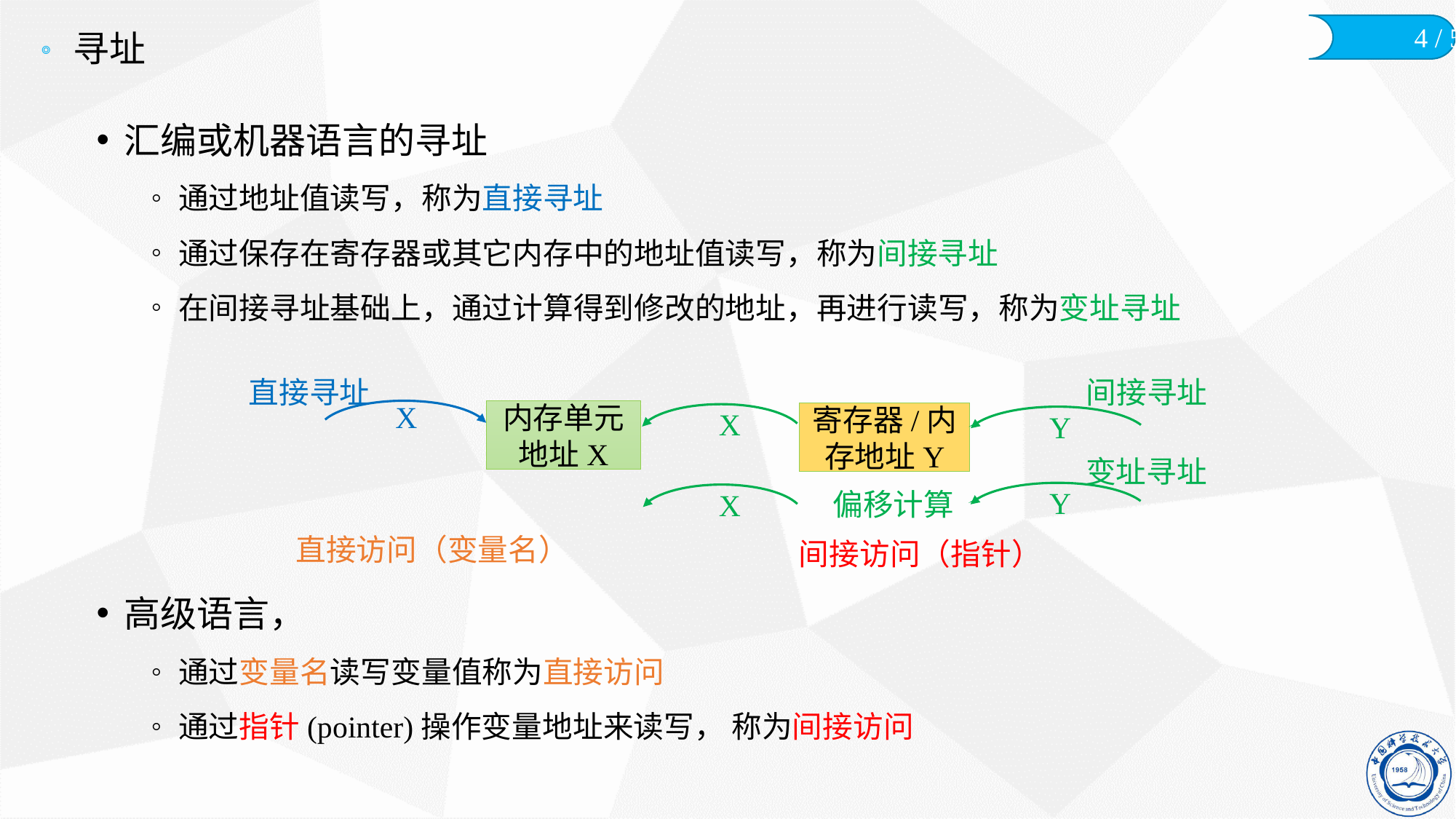

# 寻址
汇编或机器语言的寻址
通过地址值读写，称为直接寻址
通过保存在寄存器或其它内存中的地址值读写，称为间接寻址
在间接寻址基础上，通过计算得到修改的地址，再进行读写，称为变址寻址

高级语言，
通过变量名读写变量值称为直接访问
通过指针(pointer)操作变量地址来读写， 称为间接访问

直接寻址
X

间接寻址
X
Y

内存单元
地址X
寄存器/内存地址Y
变址寻址
Y
偏移计算
X

直接访问（变量名）
间接访问（指针）